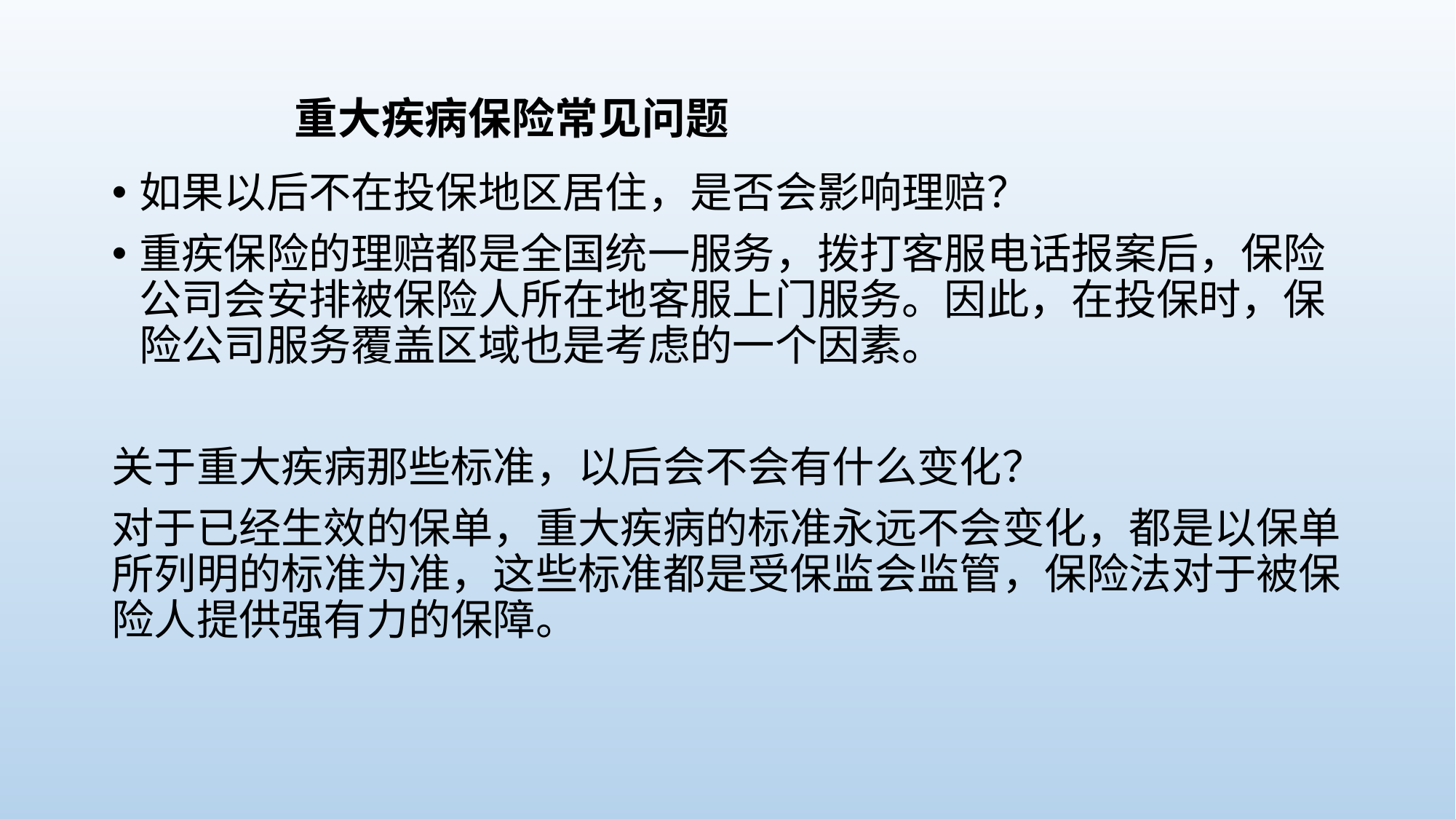

# 重大疾病保险常见问题
如果以后不在投保地区居住，是否会影响理赔？
重疾保险的理赔都是全国统一服务，拨打客服电话报案后，保险公司会安排被保险人所在地客服上门服务。因此，在投保时，保险公司服务覆盖区域也是考虑的一个因素。

关于重大疾病那些标准，以后会不会有什么变化？
对于已经生效的保单，重大疾病的标准永远不会变化，都是以保单所列明的标准为准，这些标准都是受保监会监管，保险法对于被保险人提供强有力的保障。